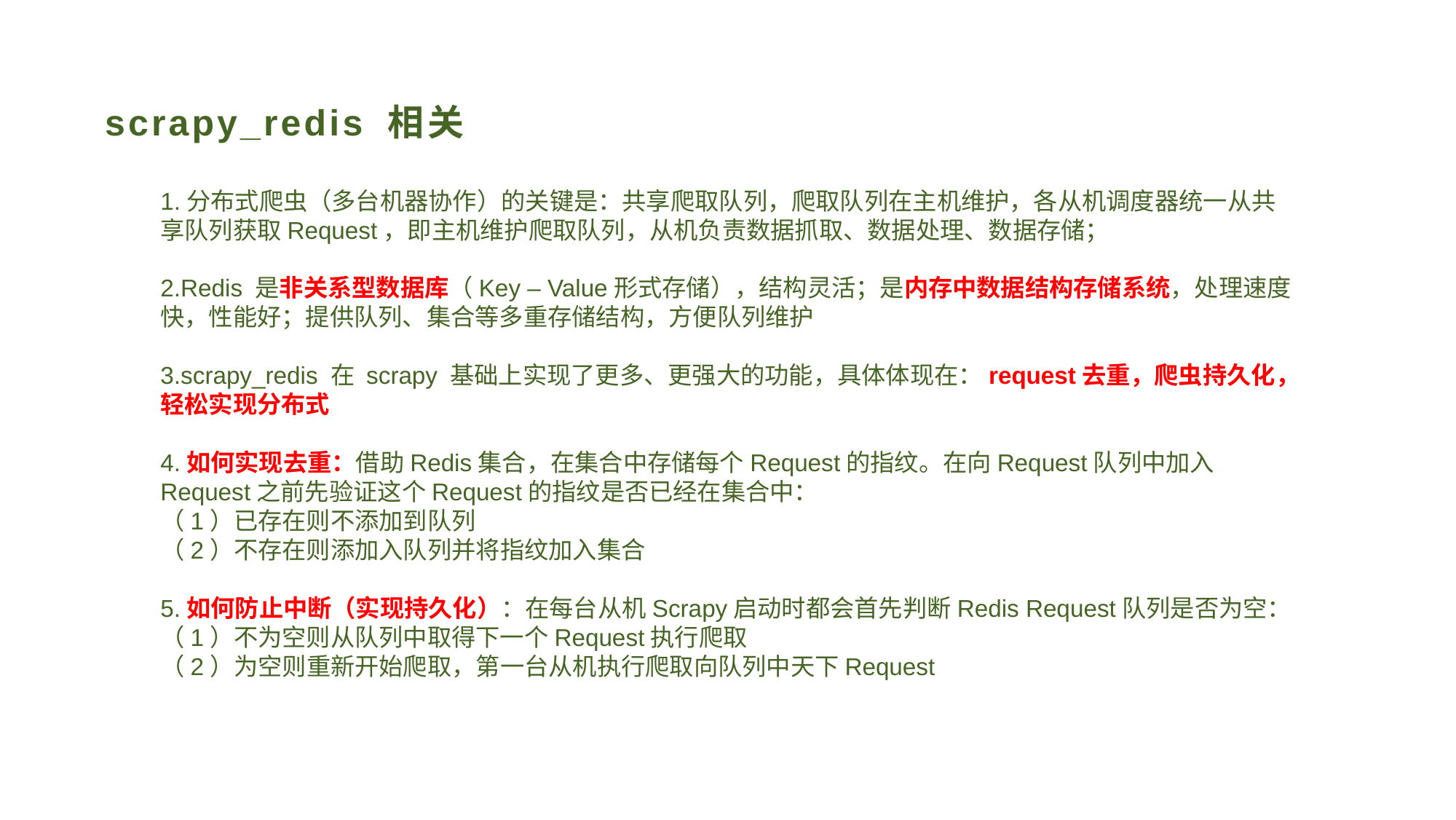

# scrapy_redis 相关
1.分布式爬虫（多台机器协作）的关键是：共享爬取队列，爬取队列在主机维护，各从机调度器统一从共享队列获取Request，即主机维护爬取队列，从机负责数据抓取、数据处理、数据存储；

2.Redis 是非关系型数据库（Key – Value形式存储），结构灵活；是内存中数据结构存储系统，处理速度快，性能好；提供队列、集合等多重存储结构，方便队列维护

3.scrapy_redis 在 scrapy 基础上实现了更多、更强大的功能，具体体现在：request去重，爬虫持久化，轻松实现分布式

4.如何实现去重：借助Redis集合，在集合中存储每个Request的指纹。在向Request队列中加入Request之前先验证这个Request的指纹是否已经在集合中：
（1）已存在则不添加到队列
（2）不存在则添加入队列并将指纹加入集合

5.如何防止中断（实现持久化）：在每台从机Scrapy启动时都会首先判断Redis Request队列是否为空：
（1）不为空则从队列中取得下一个Request执行爬取
（2）为空则重新开始爬取，第一台从机执行爬取向队列中天下Request